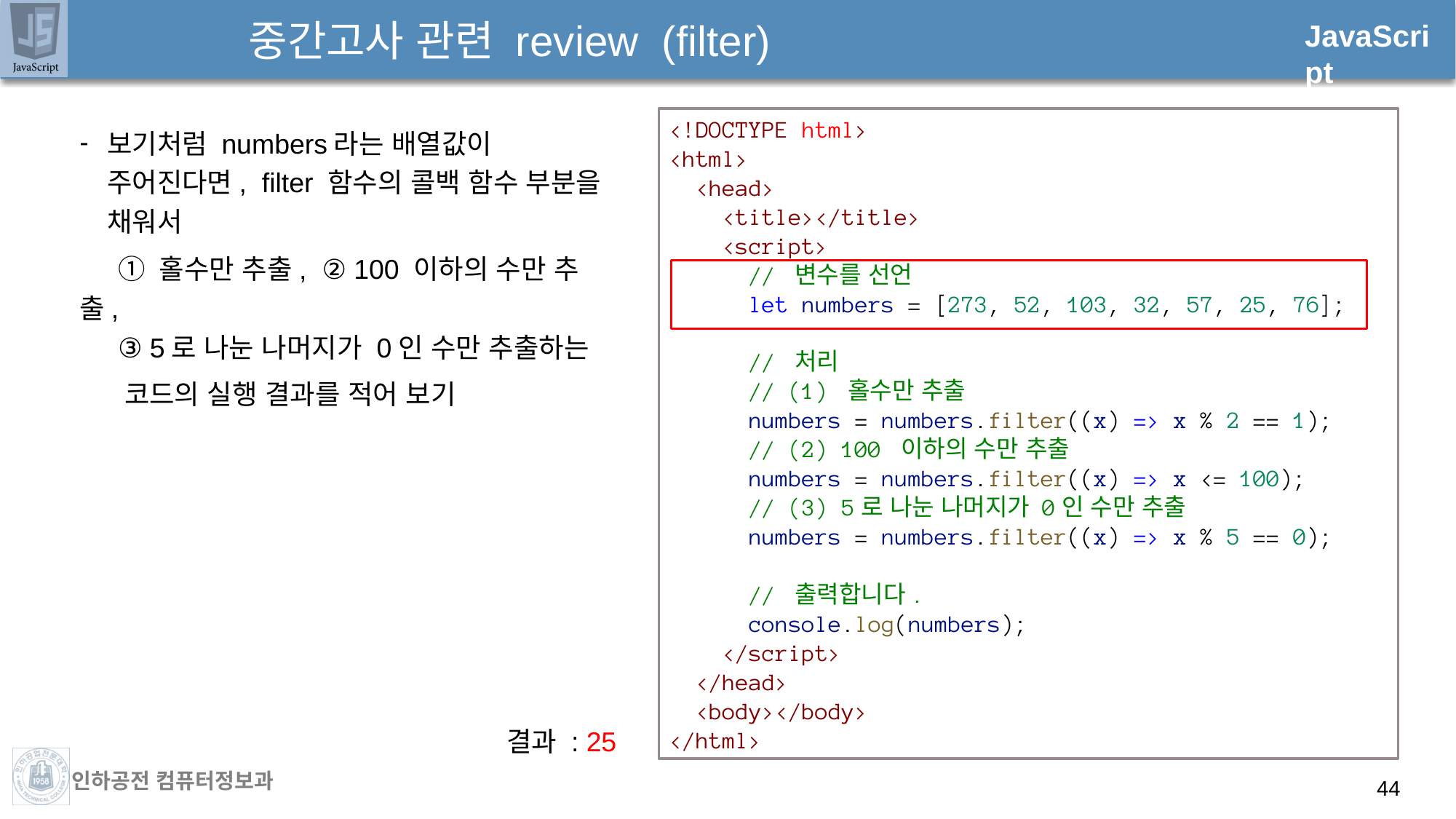

# 중간고사 관련 review  (filter)
<!DOCTYPE html>
<html>
  <head>
    <title></title>
    <script>
      // 변수를 선언
      let numbers = [273, 52, 103, 32, 57, 25, 76];
      // 처리
      // (1) 홀수만 추출
      numbers = numbers.filter((x) => x % 2 == 1);
      // (2) 100 이하의 수만 추출
      numbers = numbers.filter((x) => x <= 100);
      // (3) 5로 나눈 나머지가 0인 수만 추출
      numbers = numbers.filter((x) => x % 5 == 0);
      // 출력합니다.
      console.log(numbers);
    </script>
  </head>
  <body></body>
</html>

보기처럼 numbers라는 배열값이 주어진다면,  filter 함수의 콜백 함수 부분을 채워서
     ① 홀수만 추출,  ② 100 이하의 수만 추출,
     ③ 5로 나눈 나머지가 0인 수만 추출하는
     코드의 실행 결과를 적어 보기
결과 : 25